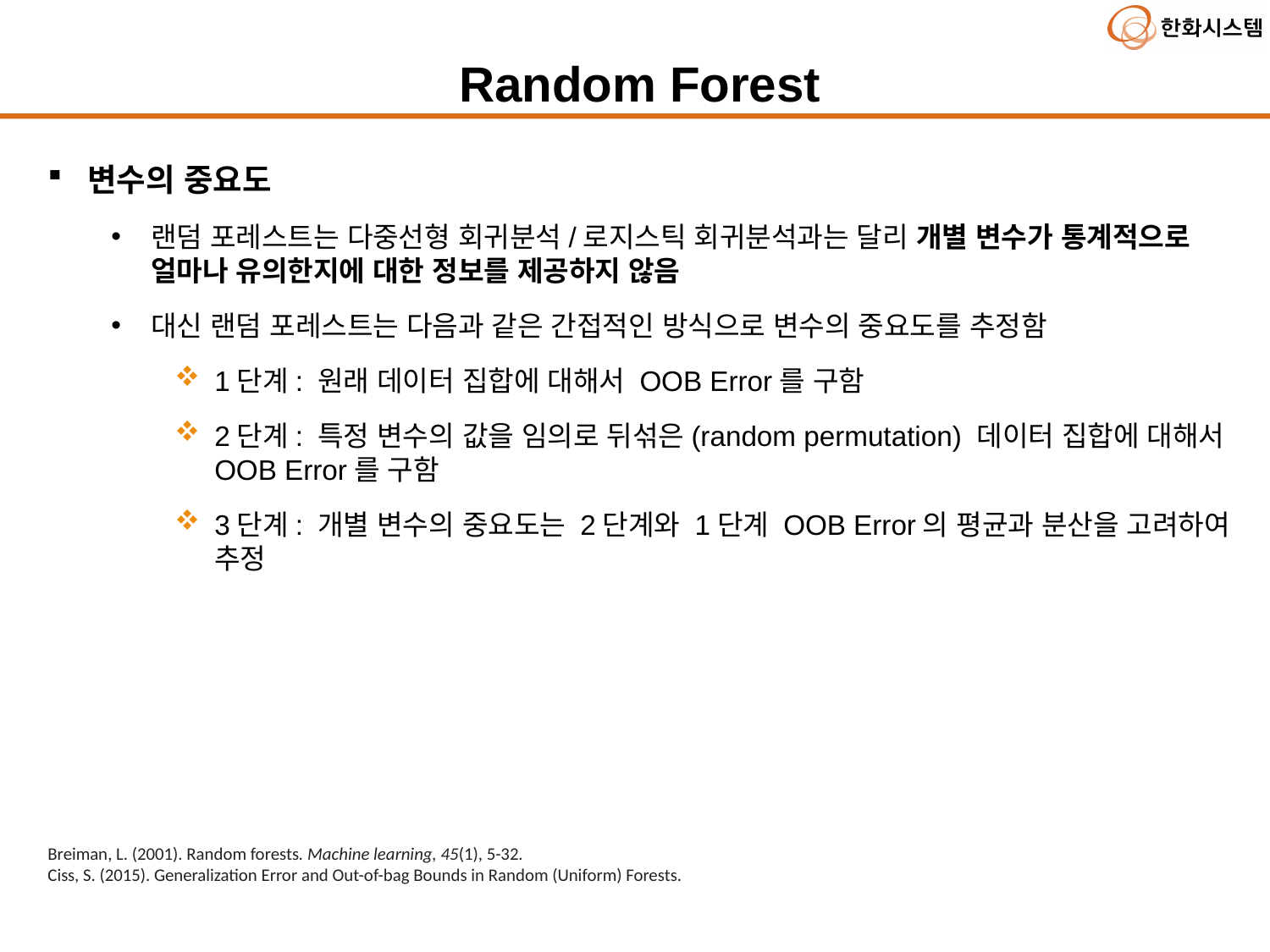

Random Forest
변수의 중요도
랜덤 포레스트는 다중선형 회귀분석/로지스틱 회귀분석과는 달리 개별 변수가 통계적으로 얼마나 유의한지에 대한 정보를 제공하지 않음
대신 랜덤 포레스트는 다음과 같은 간접적인 방식으로 변수의 중요도를 추정함
1단계: 원래 데이터 집합에 대해서 OOB Error를 구함
2단계: 특정 변수의 값을 임의로 뒤섞은(random permutation) 데이터 집합에 대해서 OOB Error를 구함
3단계: 개별 변수의 중요도는 2단계와 1단계 OOB Error의 평균과 분산을 고려하여 추정

Breiman, L. (2001). Random forests. Machine learning, 45(1), 5-32.
Ciss, S. (2015). Generalization Error and Out-of-bag Bounds in Random (Uniform) Forests.